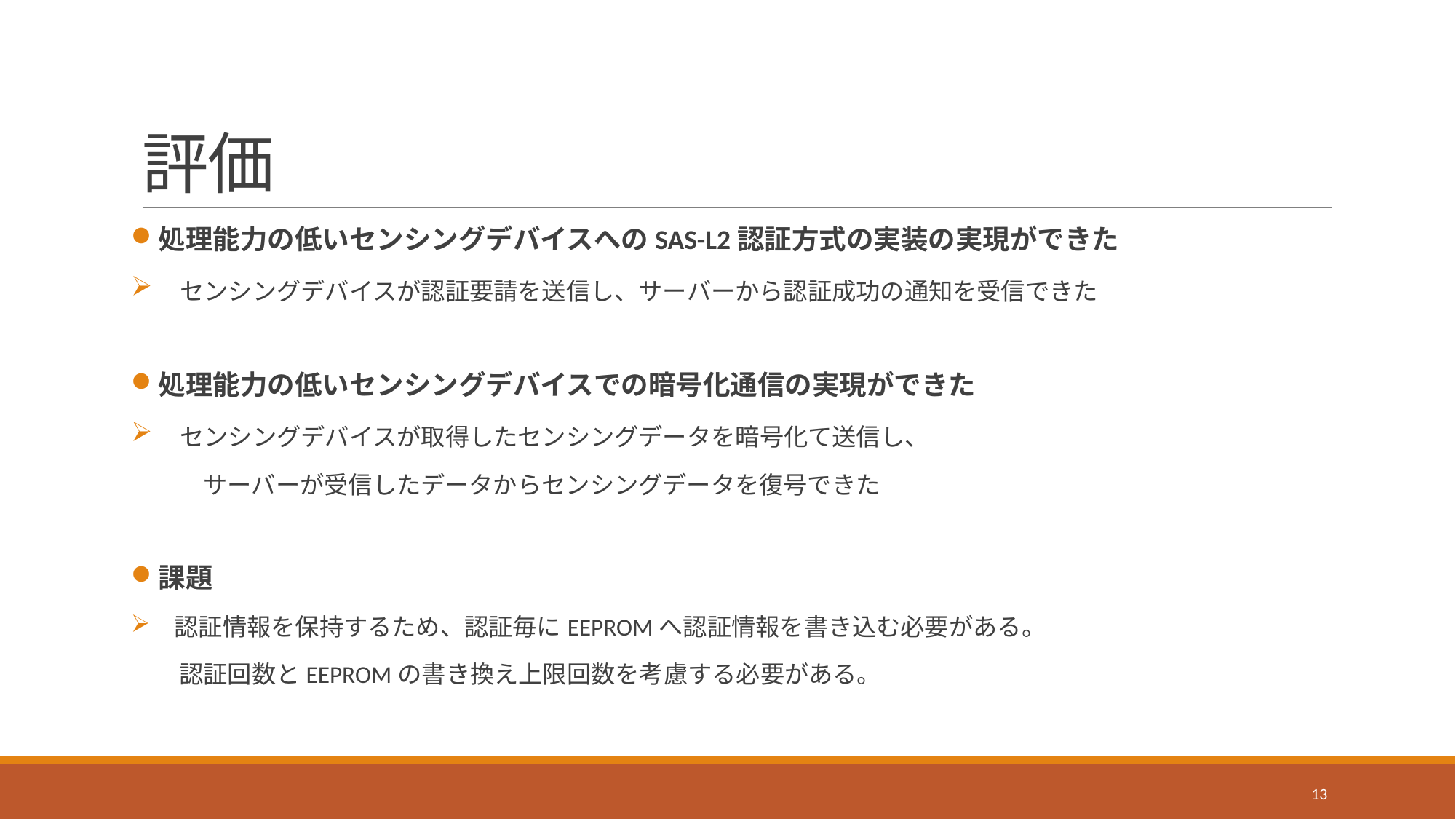

# 評価
処理能力の低いセンシングデバイスへのSAS-L2認証方式の実装の実現ができた
　センシングデバイスが認証要請を送信し、サーバーから認証成功の通知を受信できた

処理能力の低いセンシングデバイスでの暗号化通信の実現ができた
　センシングデバイスが取得したセンシングデータを暗号化て送信し、
　　　サーバーが受信したデータからセンシングデータを復号できた

課題
　認証情報を保持するため、認証毎にEEPROMへ認証情報を書き込む必要がある。
　　認証回数とEEPROMの書き換え上限回数を考慮する必要がある。
13